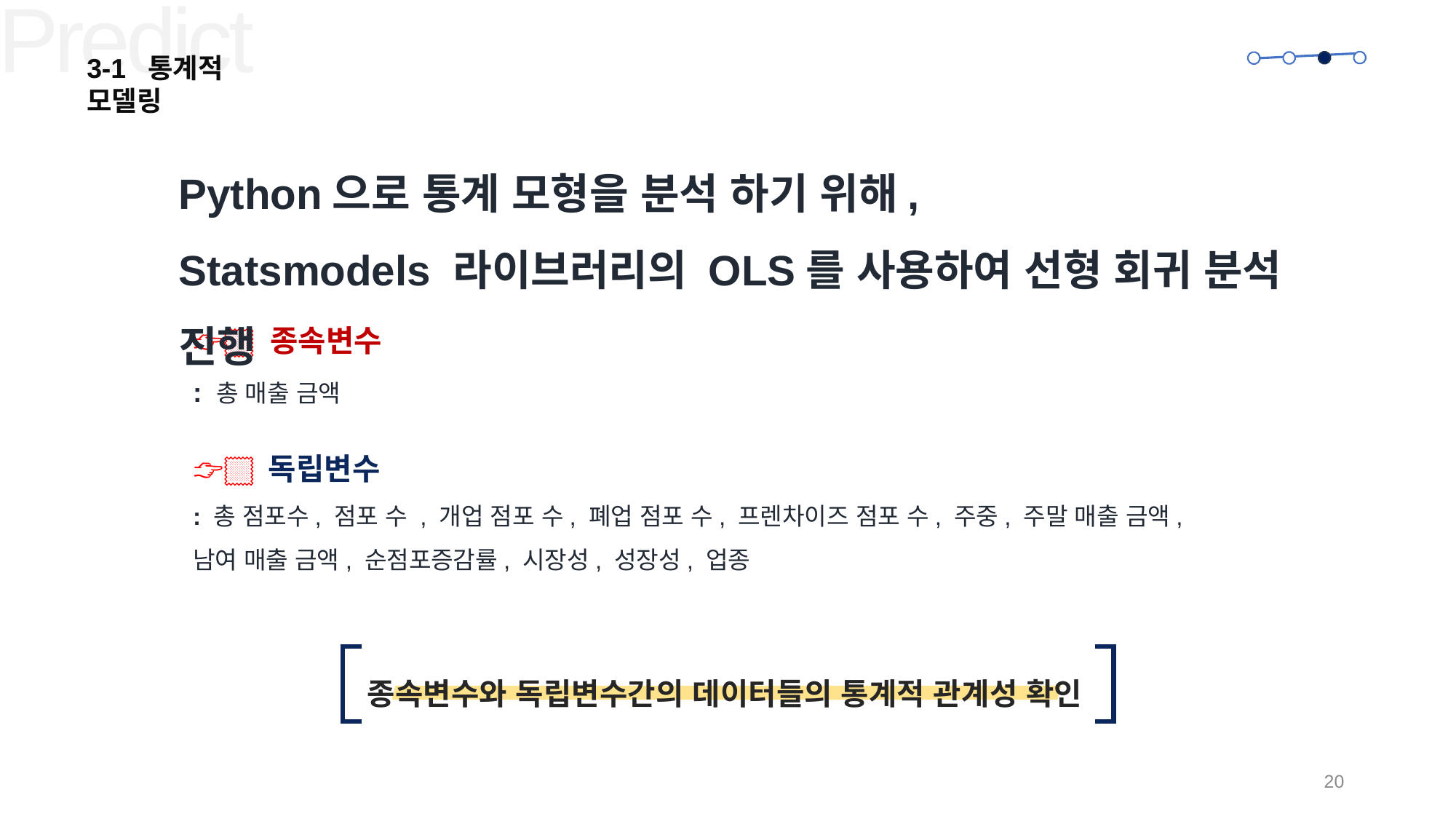

Predict

3-1  통계적 모델링
Python으로 통계 모형을 분석 하기 위해,
Statsmodels 라이브러리의 OLS를 사용하여 선형 회귀 분석 진행
👉🏻 종속변수
: 총 매출 금액

👉🏻 독립변수
: 총 점포수, 점포 수 , 개업 점포 수, 폐업 점포 수, 프렌차이즈 점포 수, 주중, 주말 매출 금액, 남여 매출 금액, 순점포증감률, 시장성, 성장성, 업종

종속변수와 독립변수간의 데이터들의 통계적 관계성 확인

20